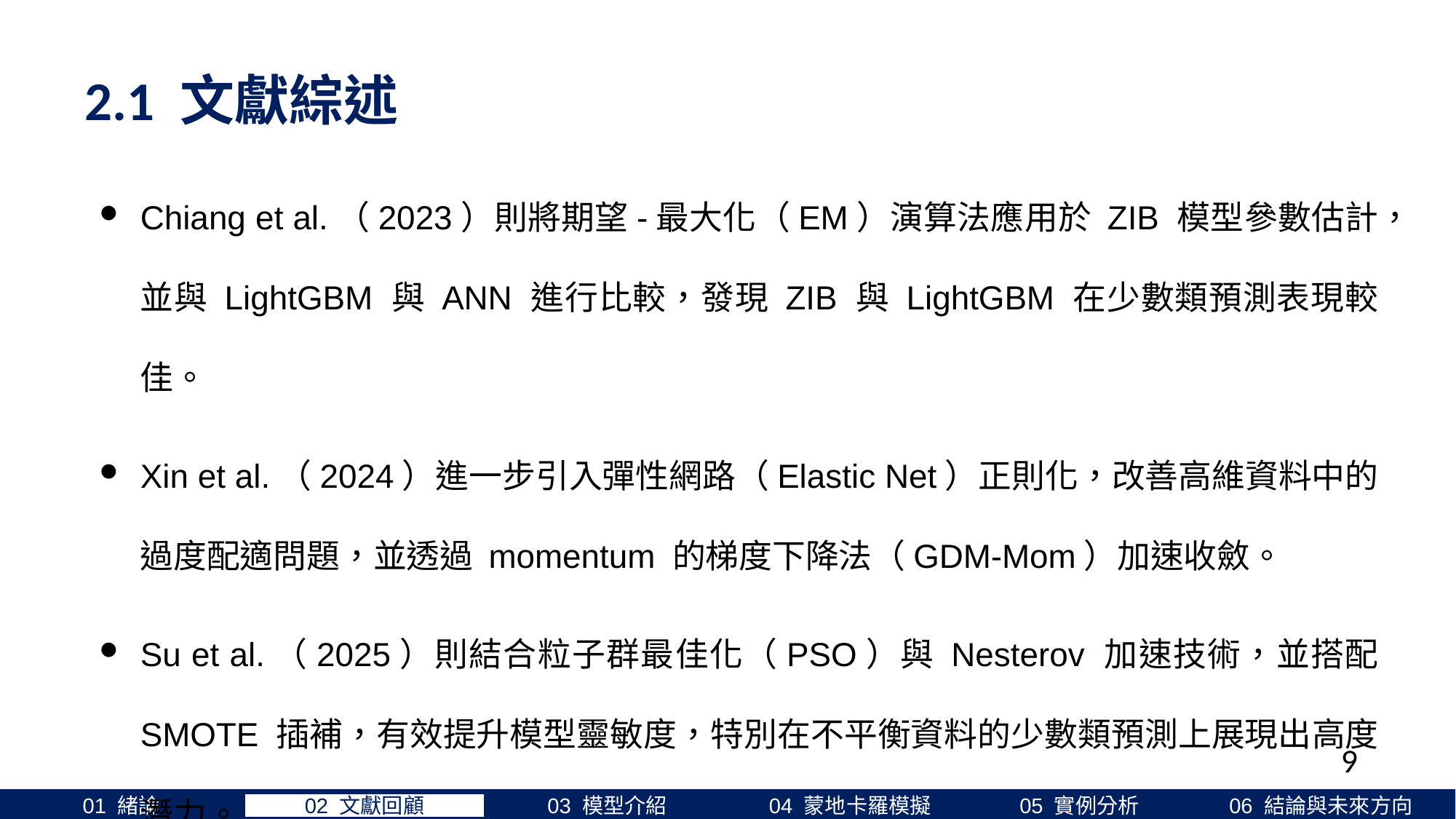

2.1 文獻綜述
Chiang et al.（2023）則將期望-最大化（EM）演算法應用於 ZIB 模型參數估計，並與 LightGBM 與 ANN 進行比較，發現 ZIB 與 LightGBM 在少數類預測表現較佳。
Xin et al.（2024）進一步引入彈性網路（Elastic Net）正則化，改善高維資料中的過度配適問題，並透過 momentum 的梯度下降法（GDM-Mom）加速收斂。
Su et al.（2025）則結合粒子群最佳化（PSO）與 Nesterov 加速技術，並搭配 SMOTE 插補，有效提升模型靈敏度，特別在不平衡資料的少數類預測上展現出高度潛力。